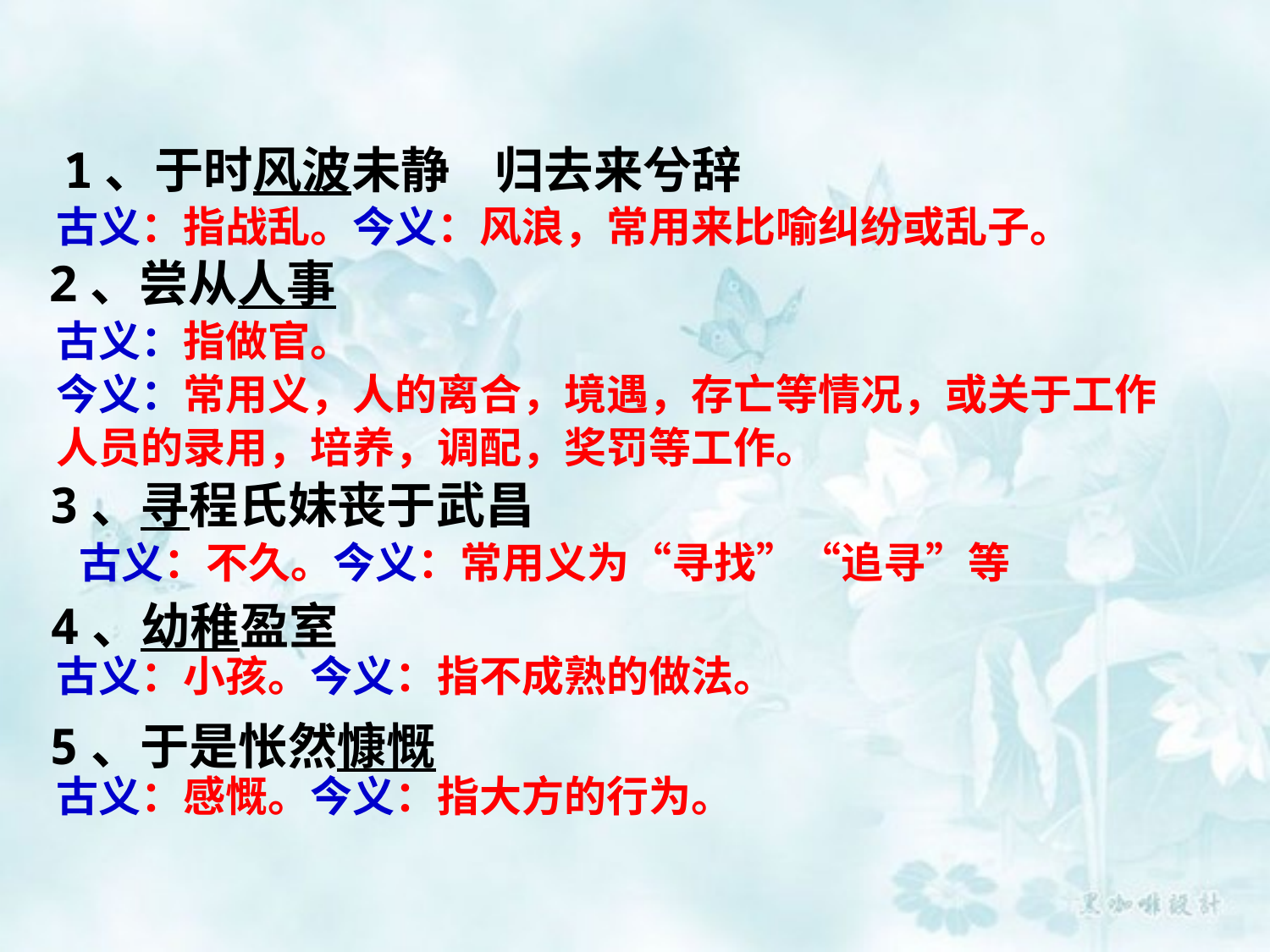

1、于时风波未静    归去来兮辞
古义：指战乱。今义：风浪，常用来比喻纠纷或乱子。
2、尝从人事
古义：指做官。
今义：常用义，人的离合，境遇，存亡等情况，或关于工作人员的录用，培养，调配，奖罚等工作。
3、寻程氏妹丧于武昌
 古义：不久。今义：常用义为“寻找”“追寻”等
4、幼稚盈室
古义：小孩。今义：指不成熟的做法。
5、于是怅然慷慨
古义：感慨。今义：指大方的行为。